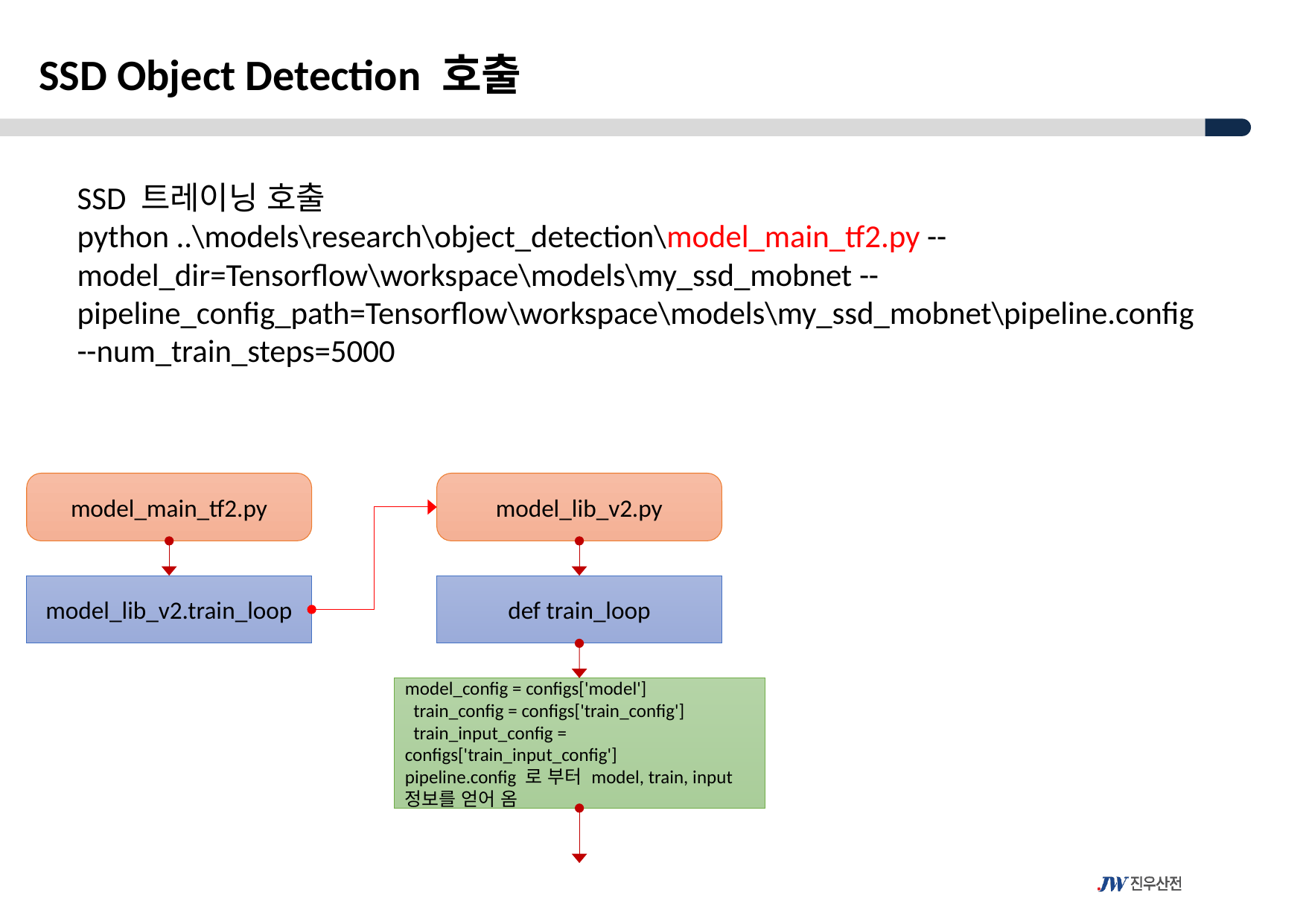

SSD Object Detection 호출
SSD 트레이닝 호출
python ..\models\research\object_detection\model_main_tf2.py --model_dir=Tensorflow\workspace\models\my_ssd_mobnet --pipeline_config_path=Tensorflow\workspace\models\my_ssd_mobnet\pipeline.config --num_train_steps=5000
model_main_tf2.py
model_lib_v2.py
model_lib_v2.train_loop
def train_loop
model_config = configs['model']
  train_config = configs['train_config']
  train_input_config = configs['train_input_config']
pipeline.config 로 부터 model, train, input 정보를 얻어 옴